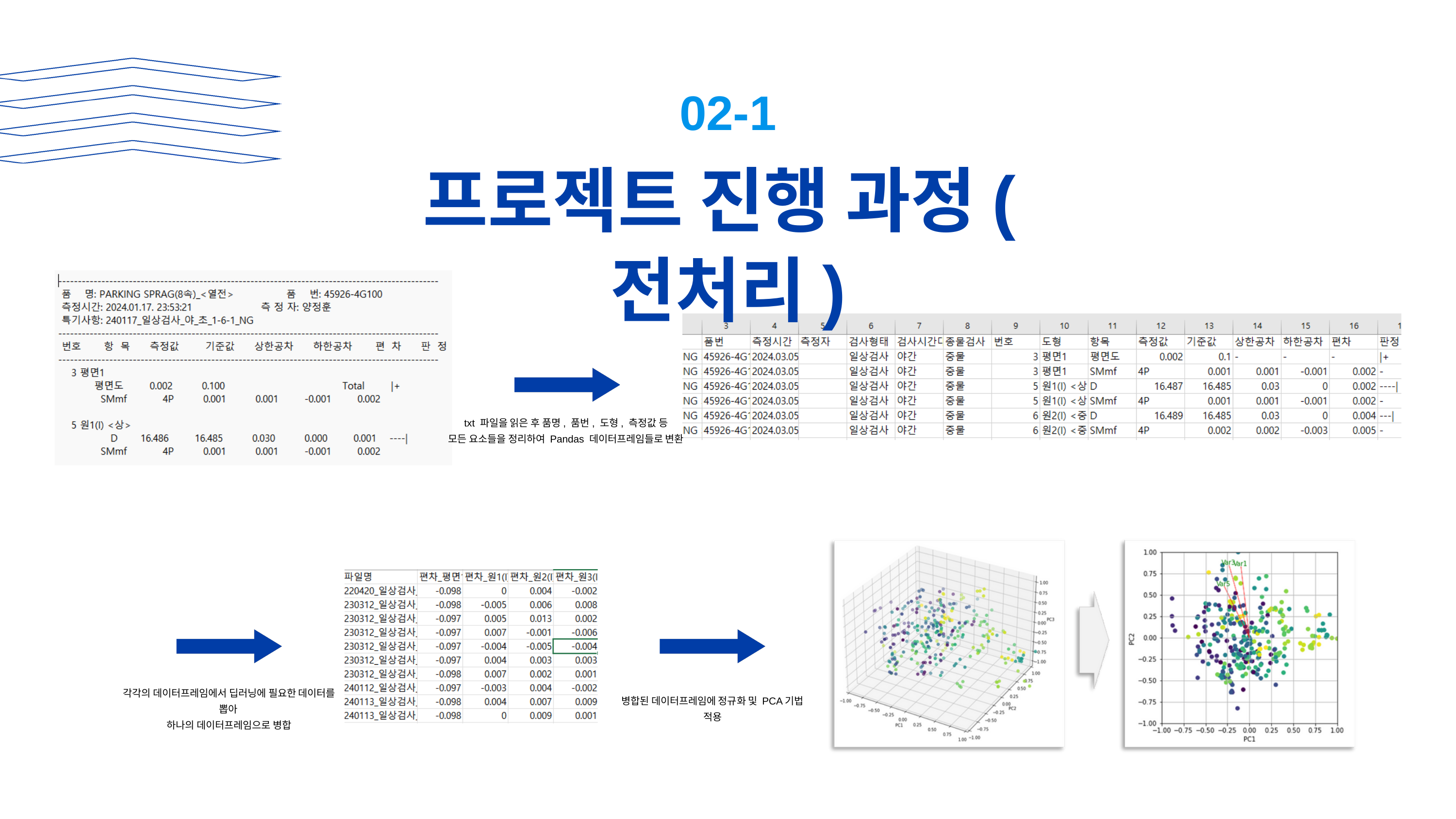

02-1
프로젝트 진행 과정(전처리)

txt 파일을 읽은 후 품명, 품번, 도형, 측정값 등
모든 요소들을 정리하여 Pandas 데이터프레임들로 변환

각각의 데이터프레임에서 딥러닝에 필요한 데이터를 뽑아
하나의 데이터프레임으로 병합
병합된 데이터프레임에 정규화 및 PCA기법 적용